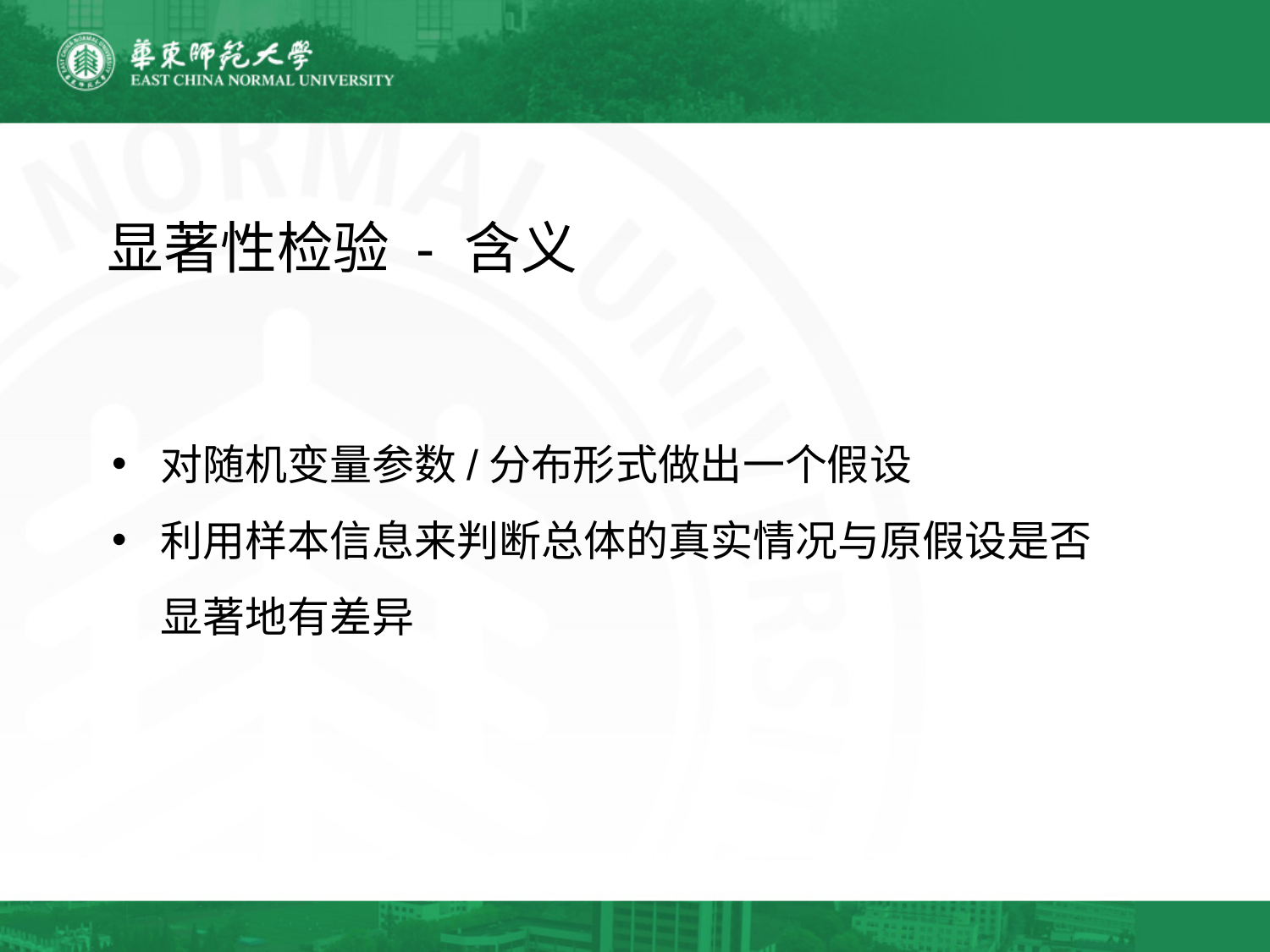

显著性检验 - 含义
对随机变量参数/分布形式做出一个假设
利用样本信息来判断总体的真实情况与原假设是否显著地有差异